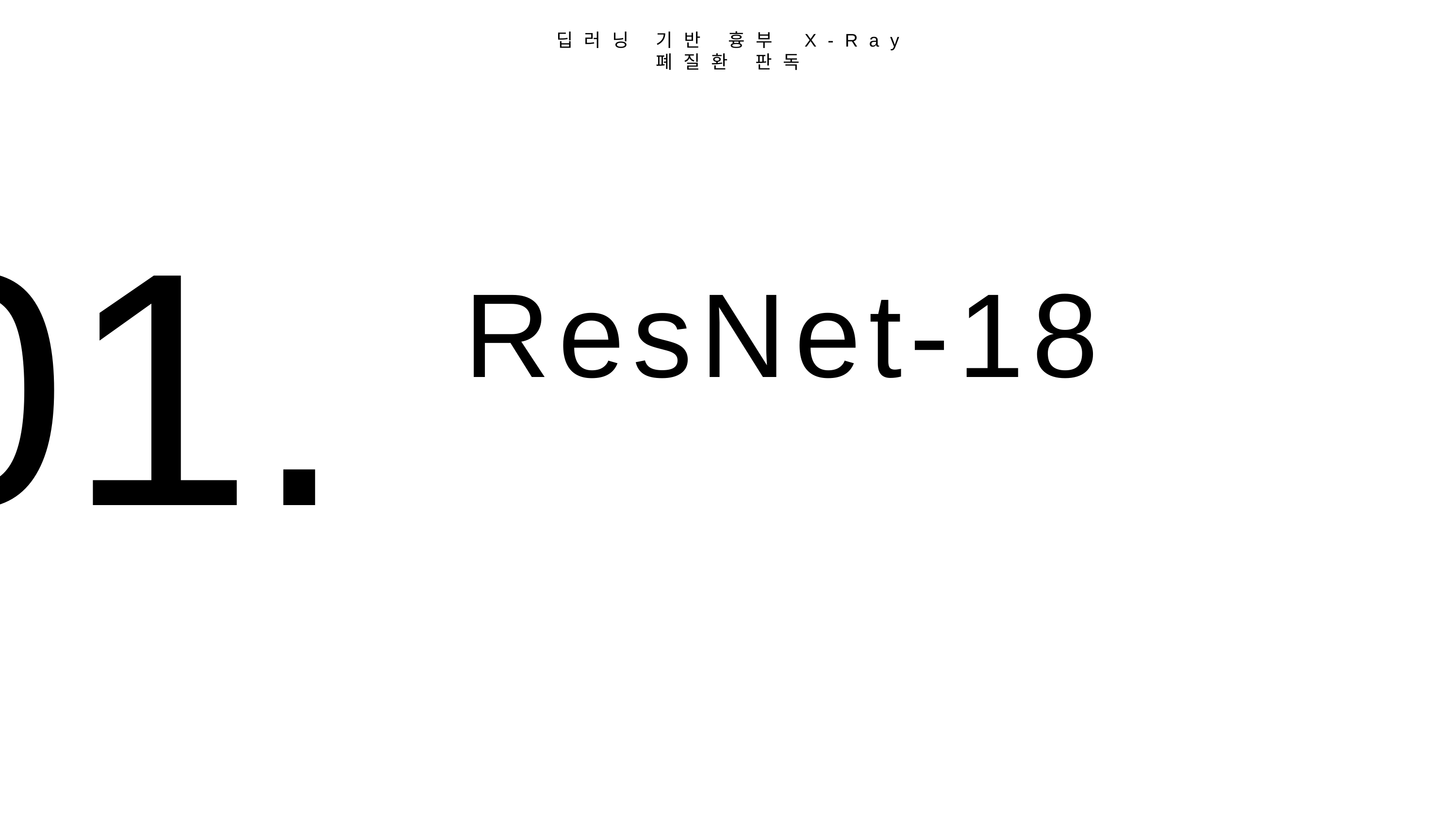

딥러닝 기반 흉부 X-Ray
폐질환 판독
01.
ResNet-18